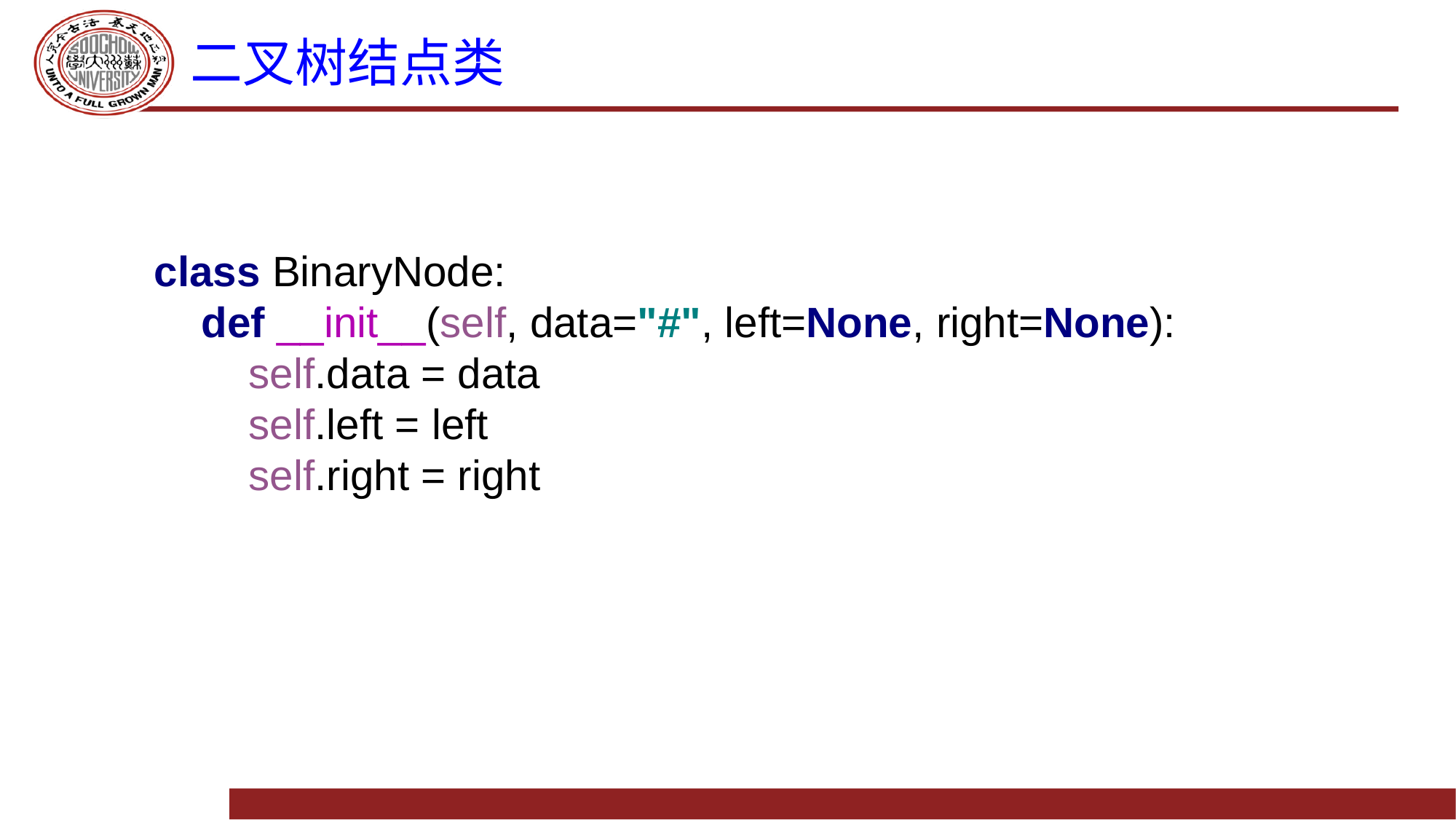

# 二叉树结点类
class BinaryNode:
    def __init__(self, data="#", left=None, right=None):
        self.data = data
        self.left = left
        self.right = right